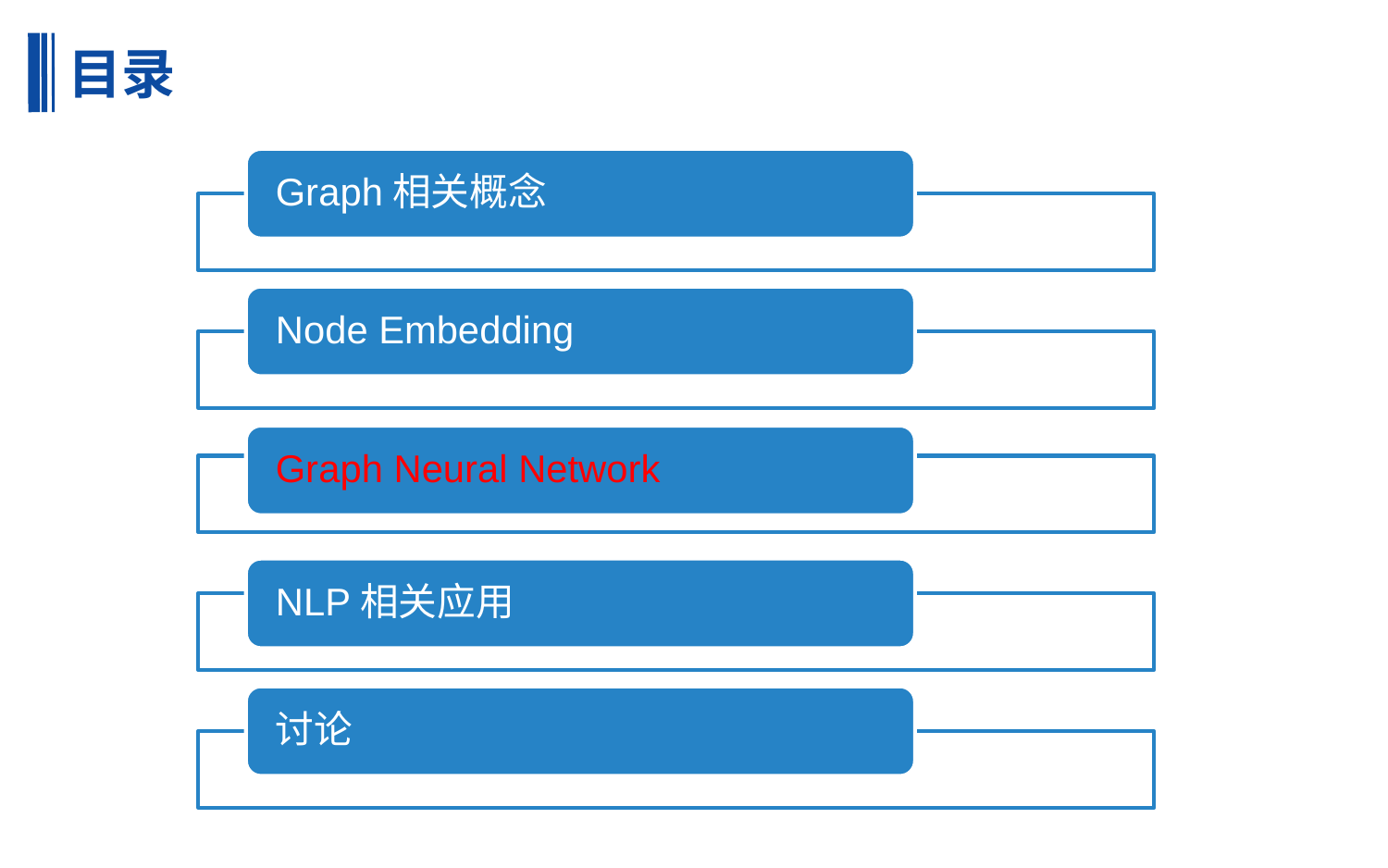

# 目录

Graph相关概念

Node Embedding

Graph Neural Network

NLP相关应用

讨论